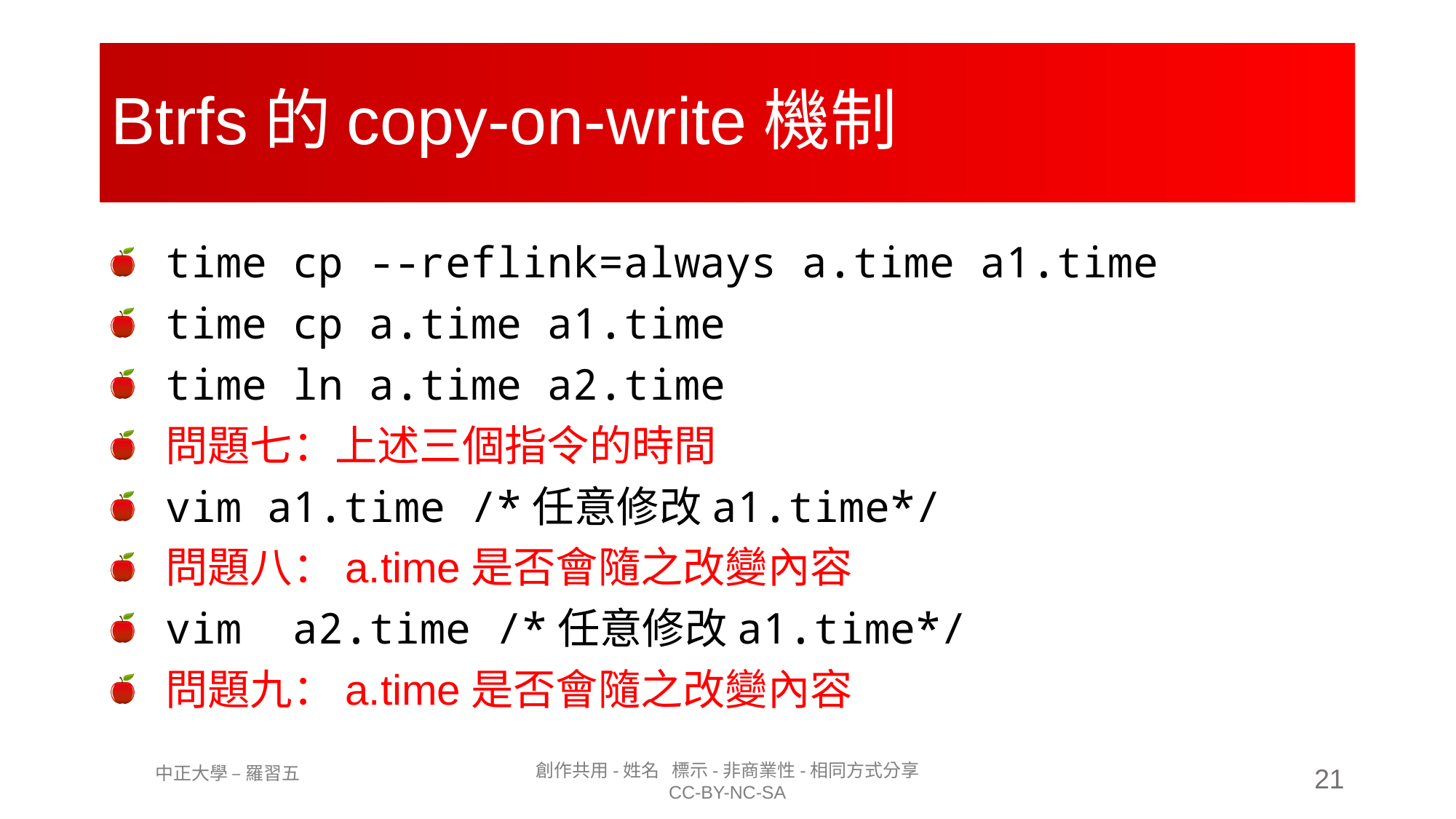

# Btrfs的copy-on-write機制
time cp --reflink=always a.time a1.time
time cp a.time a1.time
time ln a.time a2.time
問題七：上述三個指令的時間
vim a1.time /*任意修改a1.time*/
問題八：a.time是否會隨之改變內容
vim  a2.time /*任意修改a1.time*/
問題九：a.time是否會隨之改變內容